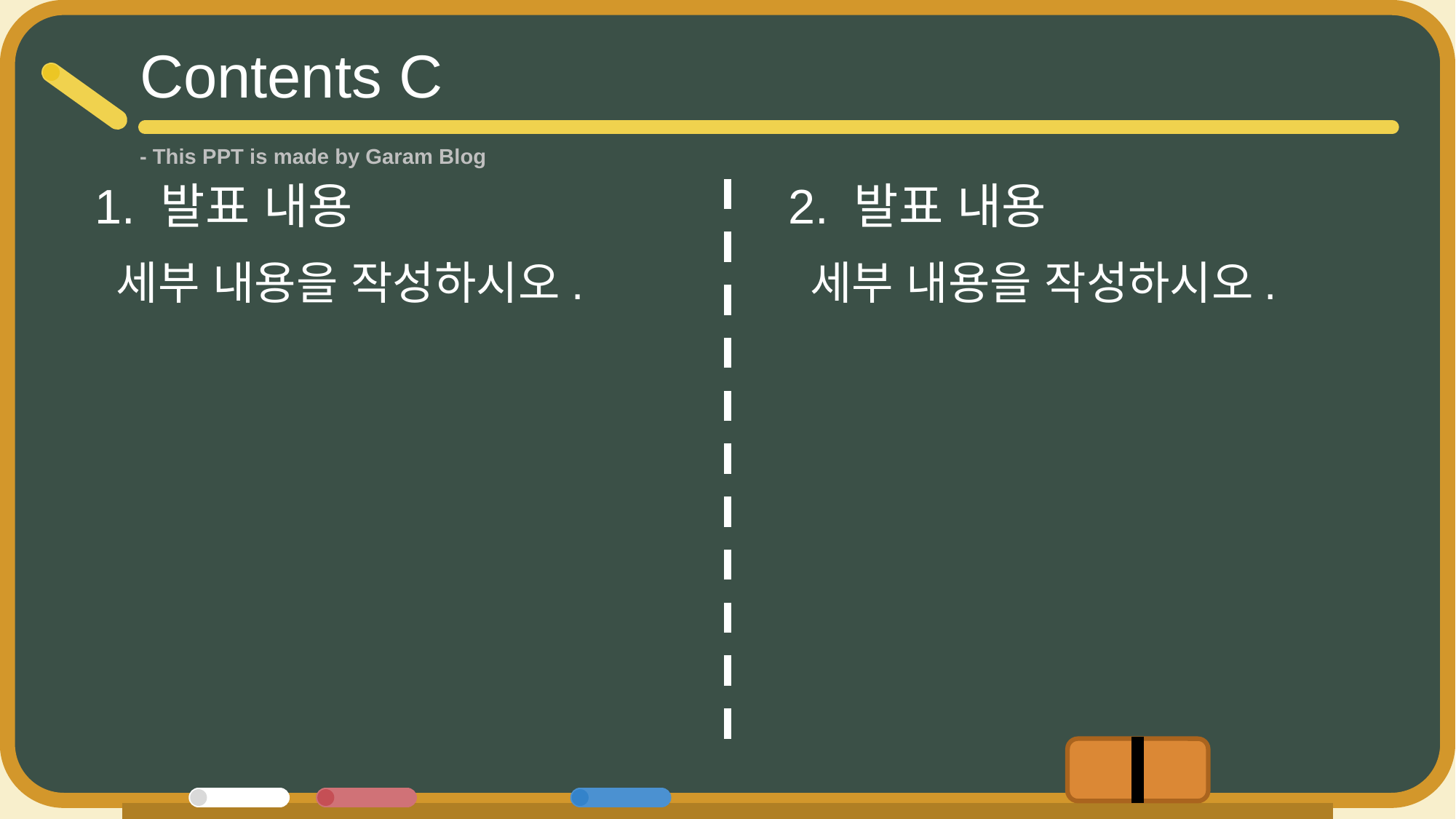

Contents C

- This PPT is made by Garam Blog
1. 발표 내용
2. 발표 내용
세부 내용을 작성하시오.
세부 내용을 작성하시오.